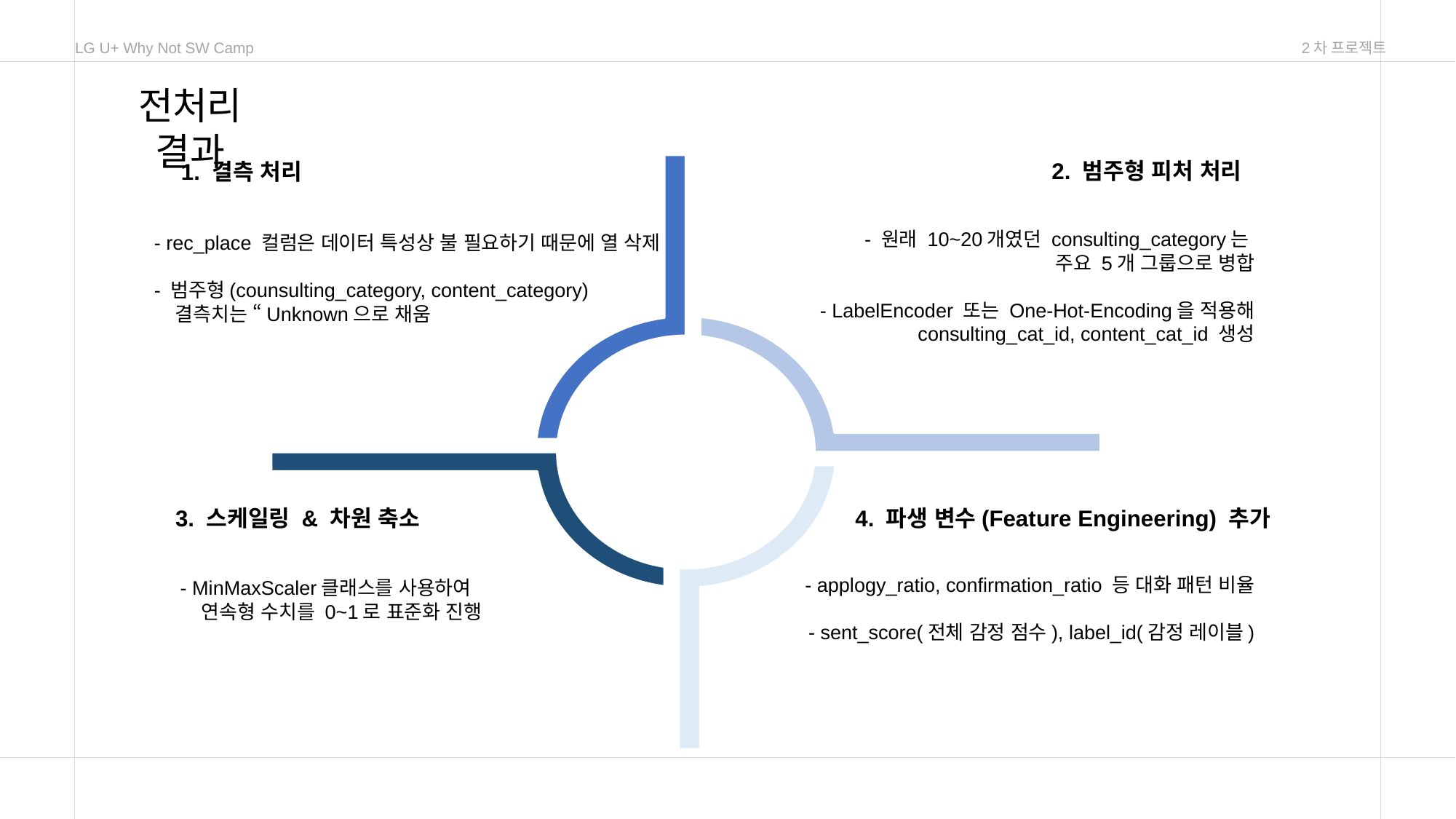

LG U+ Why Not SW Camp
2차 프로젝트
전처리 결과
2. 범주형 피처 처리
1. 결측 처리

- 원래 10~20개였던 consulting_category는
  주요 5개 그룹으로 병합

- LabelEncoder 또는 One-Hot-Encoding을 적용해
    consulting_cat_id, content_cat_id 생성
- rec_place 컬럼은 데이터 특성상 불 필요하기 때문에 열 삭제

- 범주형(counsulting_category, content_category)
   결측치는 “Unknown으로 채움

4. 파생 변수(Feature Engineering) 추가
3. 스케일링 & 차원 축소
- applogy_ratio, confirmation_ratio 등 대화 패턴 비율

- sent_score(전체 감정 점수), label_id(감정 레이블)

- MinMaxScaler클래스를 사용하여
   연속형 수치를 0~1로 표준화 진행